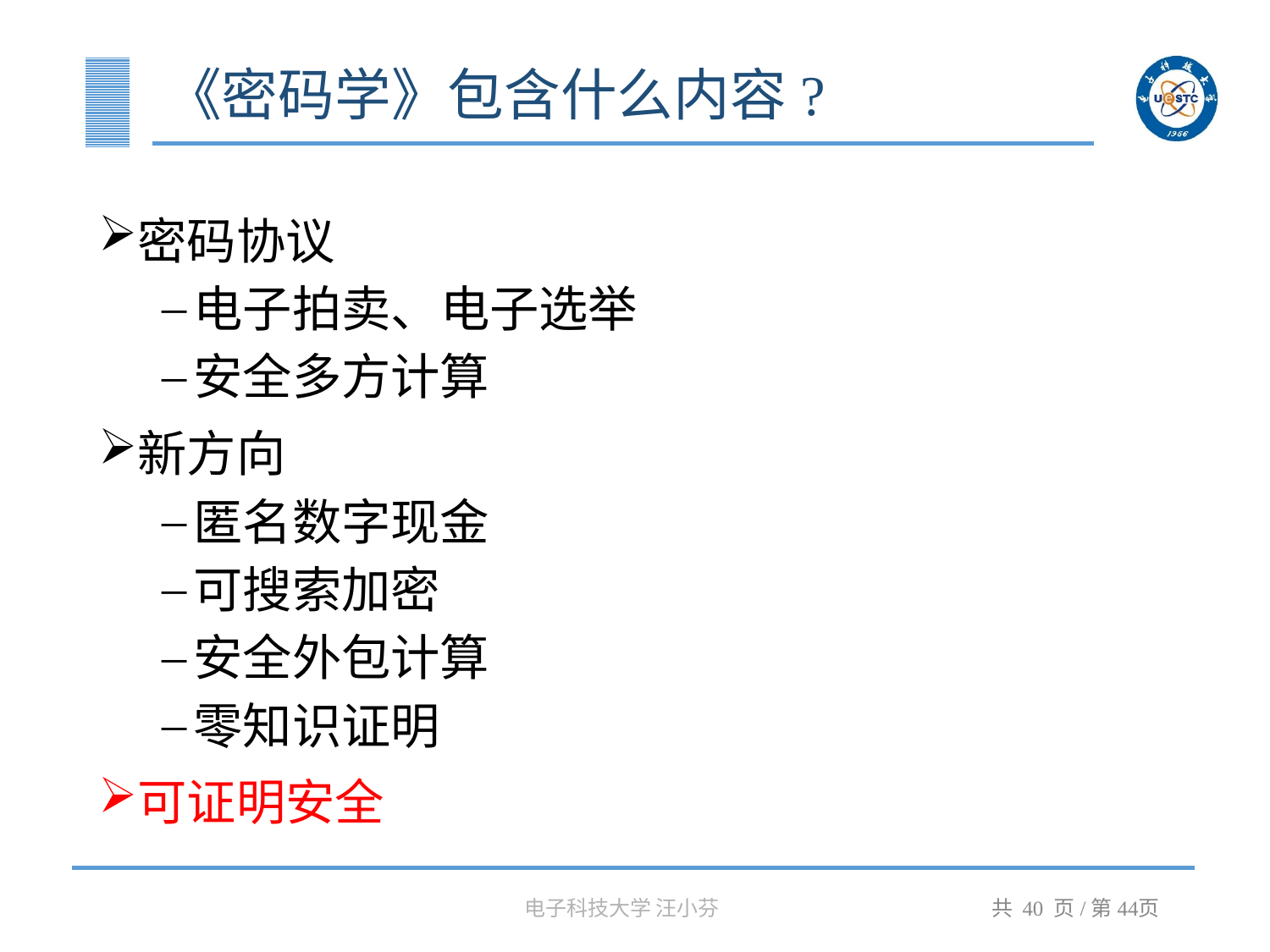

# 《密码学》包含什么内容?
密码协议
电子拍卖、电子选举
安全多方计算
新方向
匿名数字现金
可搜索加密
安全外包计算
零知识证明
可证明安全

电子科技大学 汪小芬
共 40 页/第44页